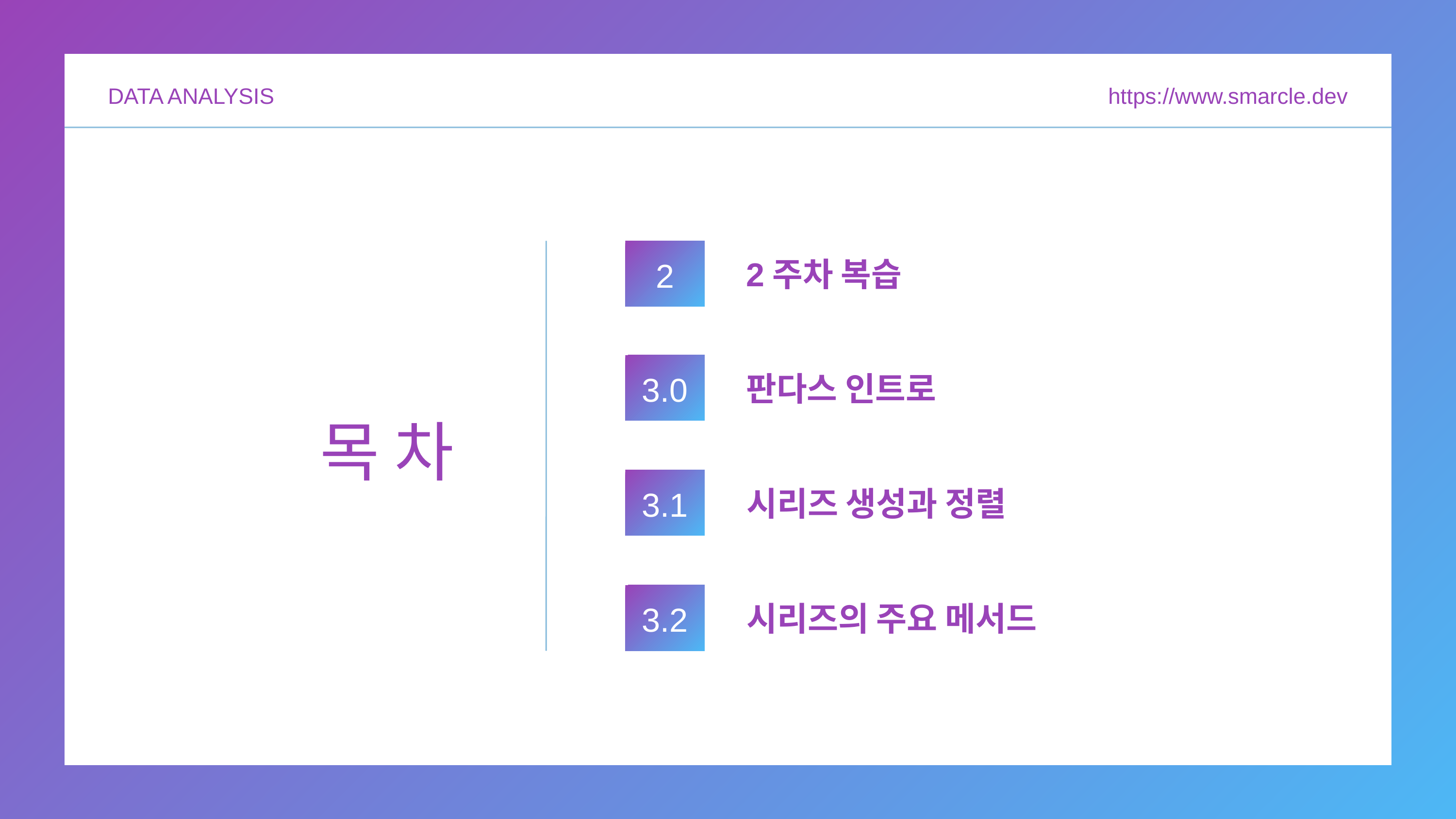

DATA ANALYSIS
https://www.smarcle.dev

2주차 복습
2

판다스 인트로
3.0
목 차

시리즈 생성과 정렬
3.1

시리즈의 주요 메서드
3.2